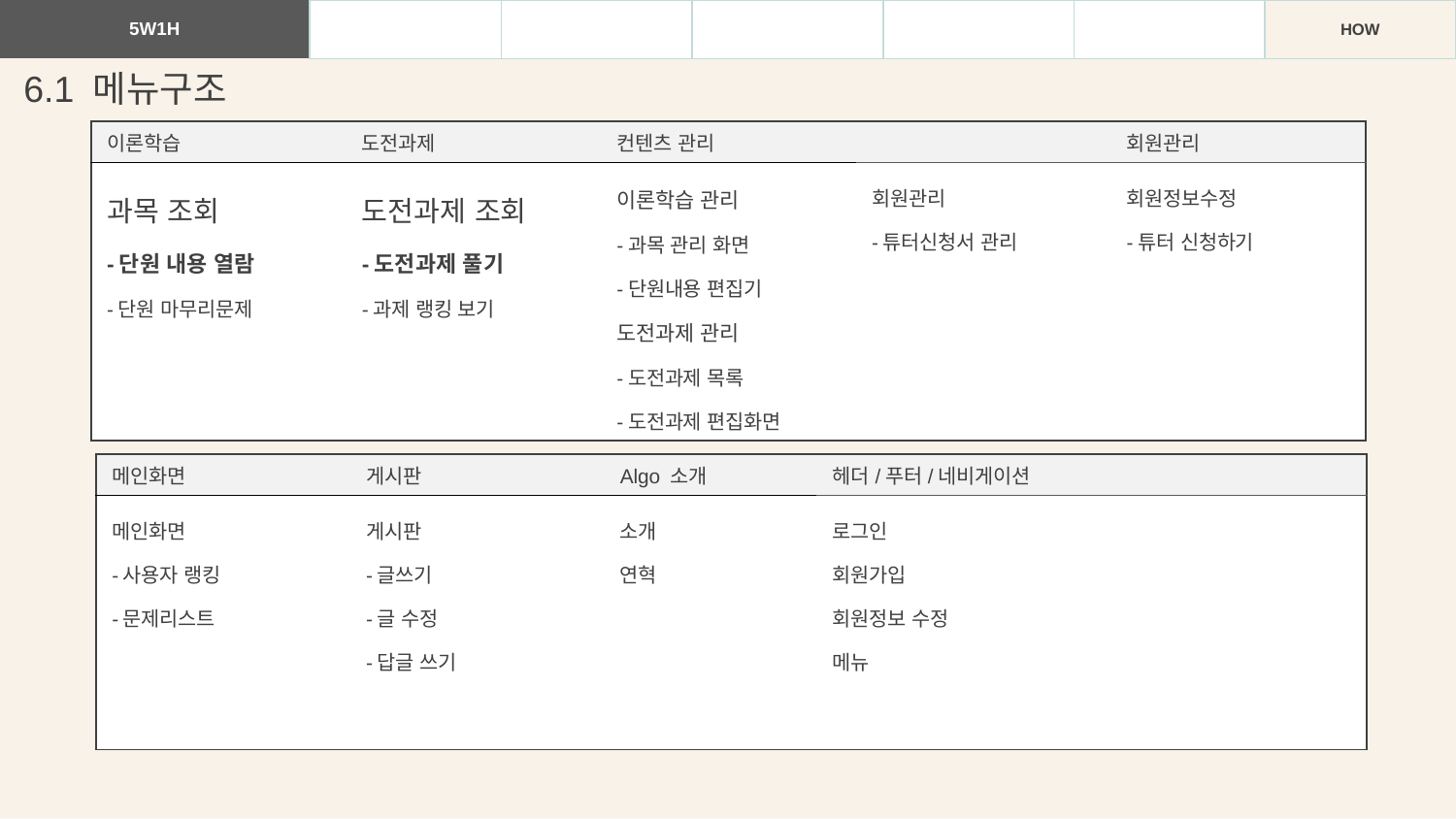

| 5W1H | WHAT | WHY | WHO | WHEN | WHERE | HOW |
| --- | --- | --- | --- | --- | --- | --- |
6.1 메뉴구조
| 이론학습 | 도전과제 | 컨텐츠 관리 |  | 회원관리 |
| --- | --- | --- | --- | --- |
| 과목 조회 -단원 내용 열람 -단원 마무리문제 | 도전과제 조회 -도전과제 풀기 -과제 랭킹 보기 | 이론학습 관리 -과목 관리 화면 -단원내용 편집기 도전과제 관리 -도전과제 목록 -도전과제 편집화면 | 회원관리 -튜터신청서 관리 | 회원정보수정 -튜터 신청하기 |
| 메인화면 | 게시판 | Algo 소개 | 헤더/푸터/네비게이션 |  |
| --- | --- | --- | --- | --- |
| 메인화면 -사용자 랭킹 -문제리스트 | 게시판 -글쓰기 -글 수정 -답글 쓰기 | 소개 연혁 | 로그인 회원가입 회원정보 수정 메뉴 |  |